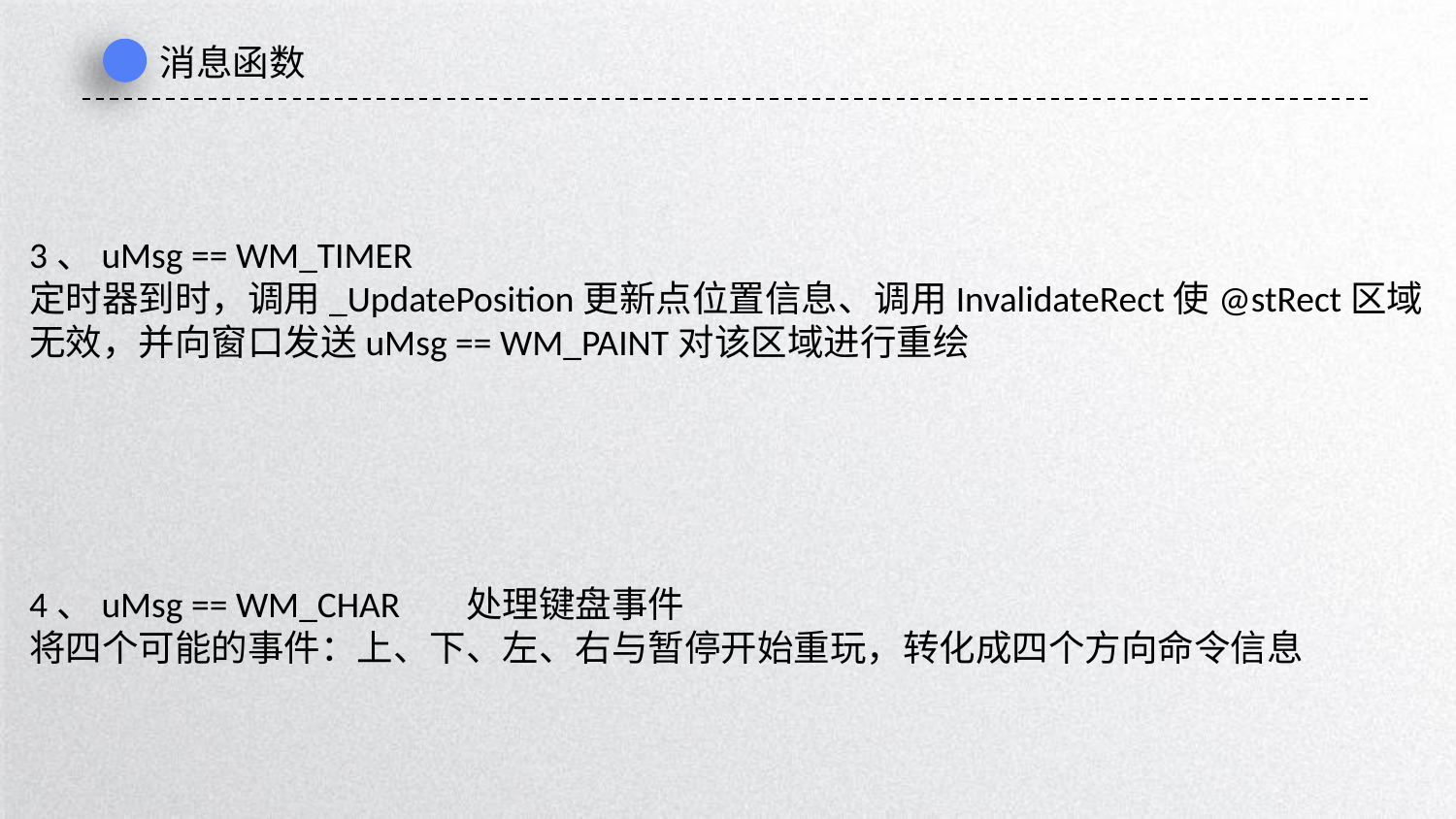

消息函数

3、uMsg == WM_TIMER
定时器到时，调用_UpdatePosition更新点位置信息、调用InvalidateRect使@stRect区域无效，并向窗口发送uMsg == WM_PAINT对该区域进行重绘

4、uMsg == WM_CHAR	处理键盘事件
将四个可能的事件：上、下、左、右与暂停开始重玩，转化成四个方向命令信息

延时符